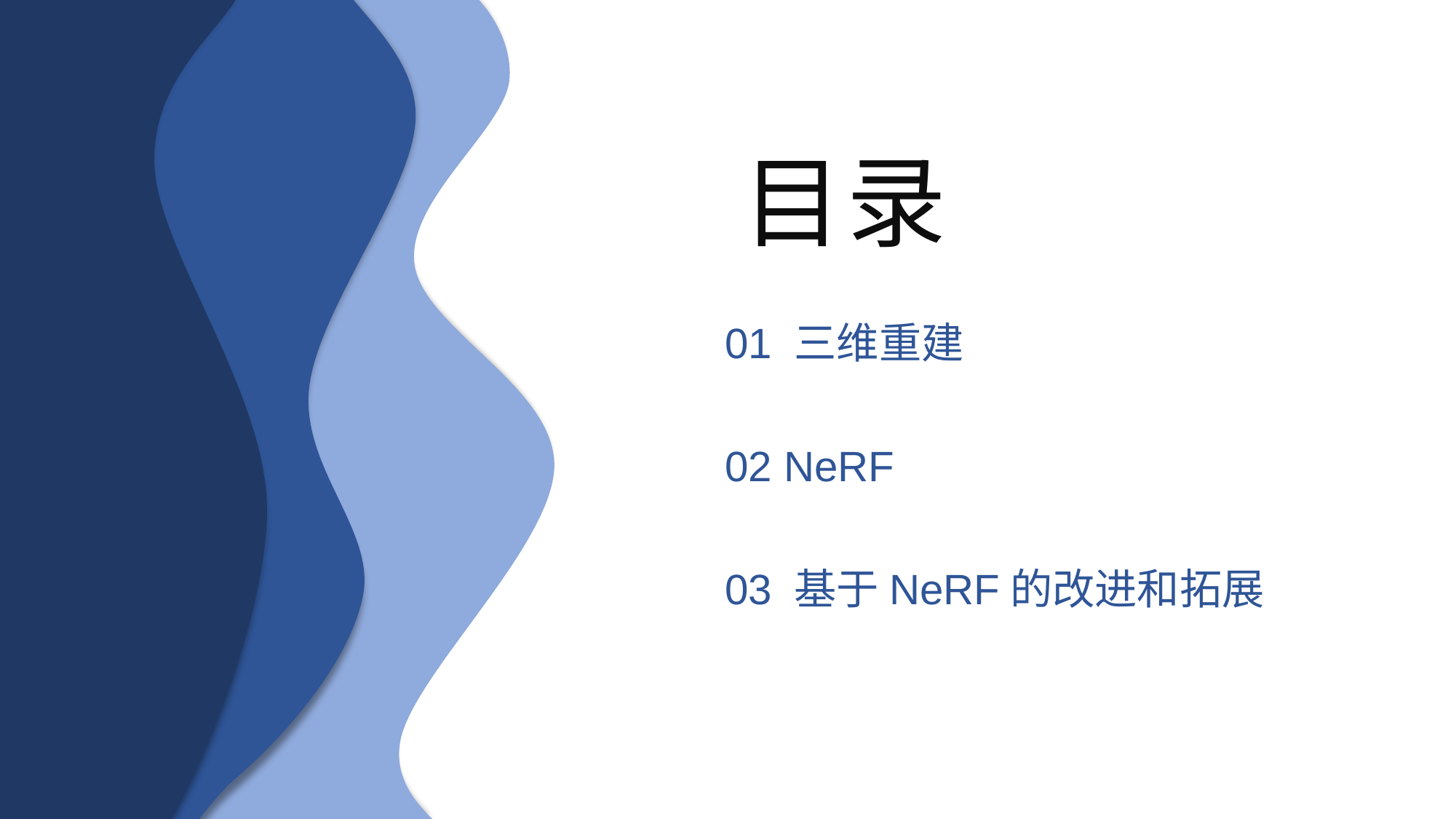

目录
01 三维重建
02 NeRF
03 基于NeRF的改进和拓展